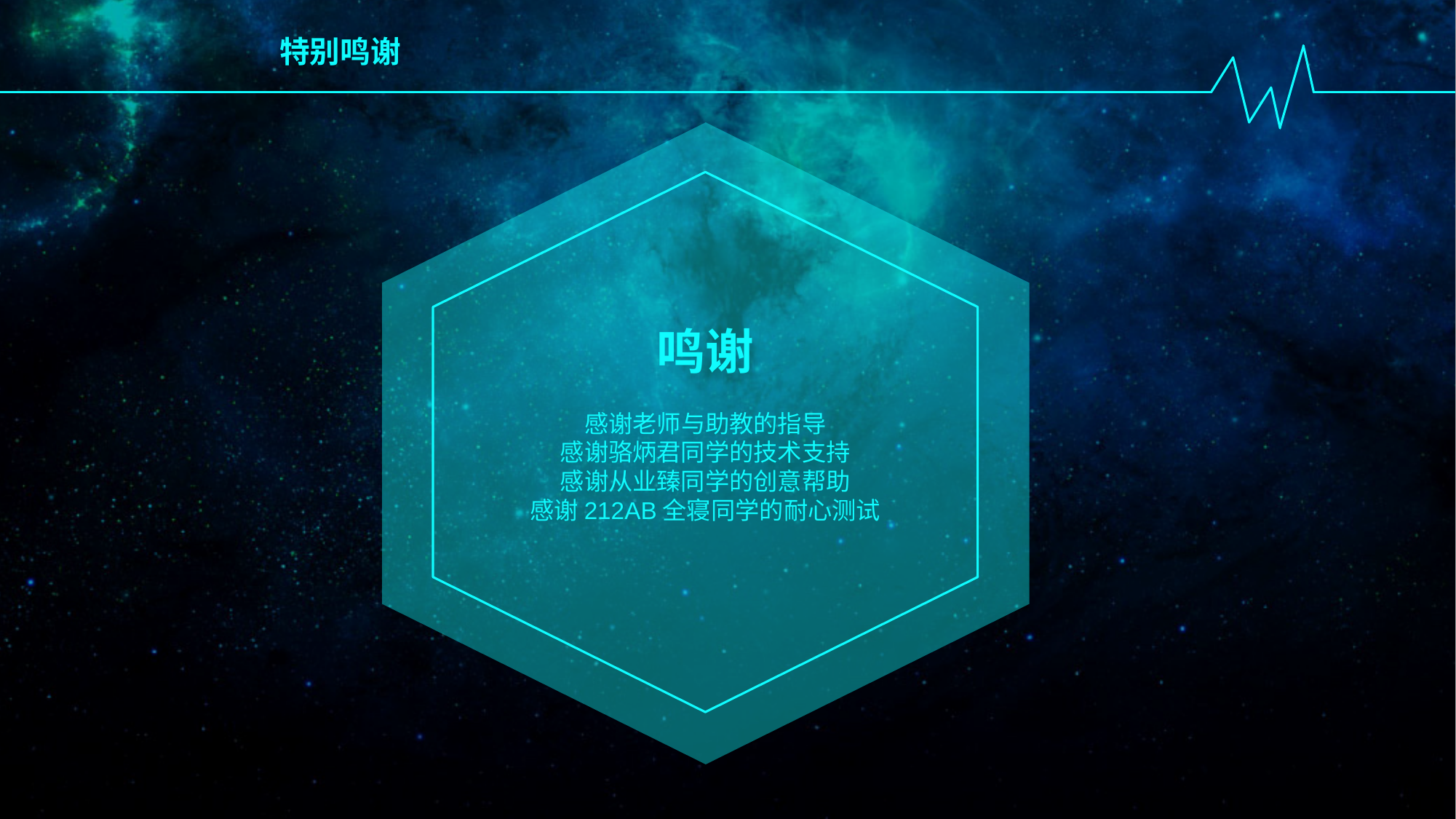

特别鸣谢

鸣谢

感谢老师与助教的指导
感谢骆炳君同学的技术支持
感谢从业臻同学的创意帮助
感谢212AB全寝同学的耐心测试